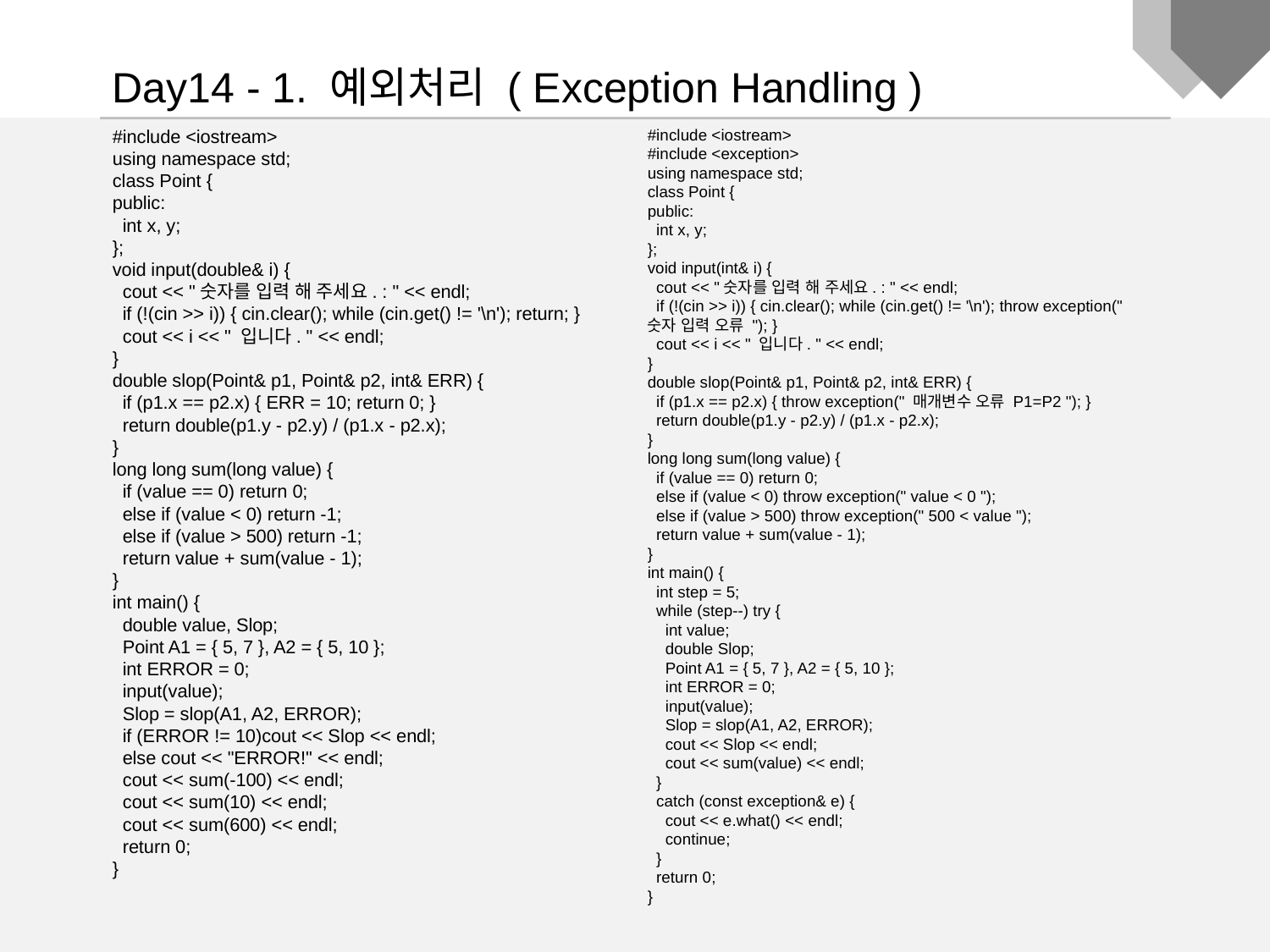

Day14 - 1. 예외처리 ( Exception Handling )
#include <iostream>
using namespace std;
class Point {
public:
  int x, y;
};
void input(double& i) {
  cout << "숫자를 입력 해 주세요. : " << endl;
  if (!(cin >> i)) { cin.clear(); while (cin.get() != '\n'); return; }
  cout << i << " 입니다. " << endl;
}
double slop(Point& p1, Point& p2, int& ERR) {
  if (p1.x == p2.x) { ERR = 10; return 0; }
  return double(p1.y - p2.y) / (p1.x - p2.x);
}
long long sum(long value) {
  if (value == 0) return 0;
  else if (value < 0) return -1;
  else if (value > 500) return -1;
  return value + sum(value - 1);
}
int main() {
  double value, Slop;
  Point A1 = { 5, 7 }, A2 = { 5, 10 };
  int ERROR = 0;
  input(value);
  Slop = slop(A1, A2, ERROR);
  if (ERROR != 10)cout << Slop << endl;
  else cout << "ERROR!" << endl;
  cout << sum(-100) << endl;
  cout << sum(10) << endl;
  cout << sum(600) << endl;
  return 0;
}
#include <iostream>
#include <exception>
using namespace std;
class Point {
public:
  int x, y;
};
void input(int& i) {
  cout << "숫자를 입력 해 주세요. : " << endl;
  if (!(cin >> i)) { cin.clear(); while (cin.get() != '\n'); throw exception(" 숫자 입력 오류 "); }
  cout << i << " 입니다. " << endl;
}
double slop(Point& p1, Point& p2, int& ERR) {
  if (p1.x == p2.x) { throw exception(" 매개변수 오류 P1=P2 "); }
  return double(p1.y - p2.y) / (p1.x - p2.x);
}
long long sum(long value) {
  if (value == 0) return 0;
  else if (value < 0) throw exception(" value < 0 ");
  else if (value > 500) throw exception(" 500 < value ");
  return value + sum(value - 1);
}
int main() {
  int step = 5;
  while (step--) try {
    int value;
    double Slop;
    Point A1 = { 5, 7 }, A2 = { 5, 10 };
    int ERROR = 0;
    input(value);
    Slop = slop(A1, A2, ERROR);
    cout << Slop << endl;
    cout << sum(value) << endl;
  }
  catch (const exception& e) {
    cout << e.what() << endl;
    continue;
  }
  return 0;
}